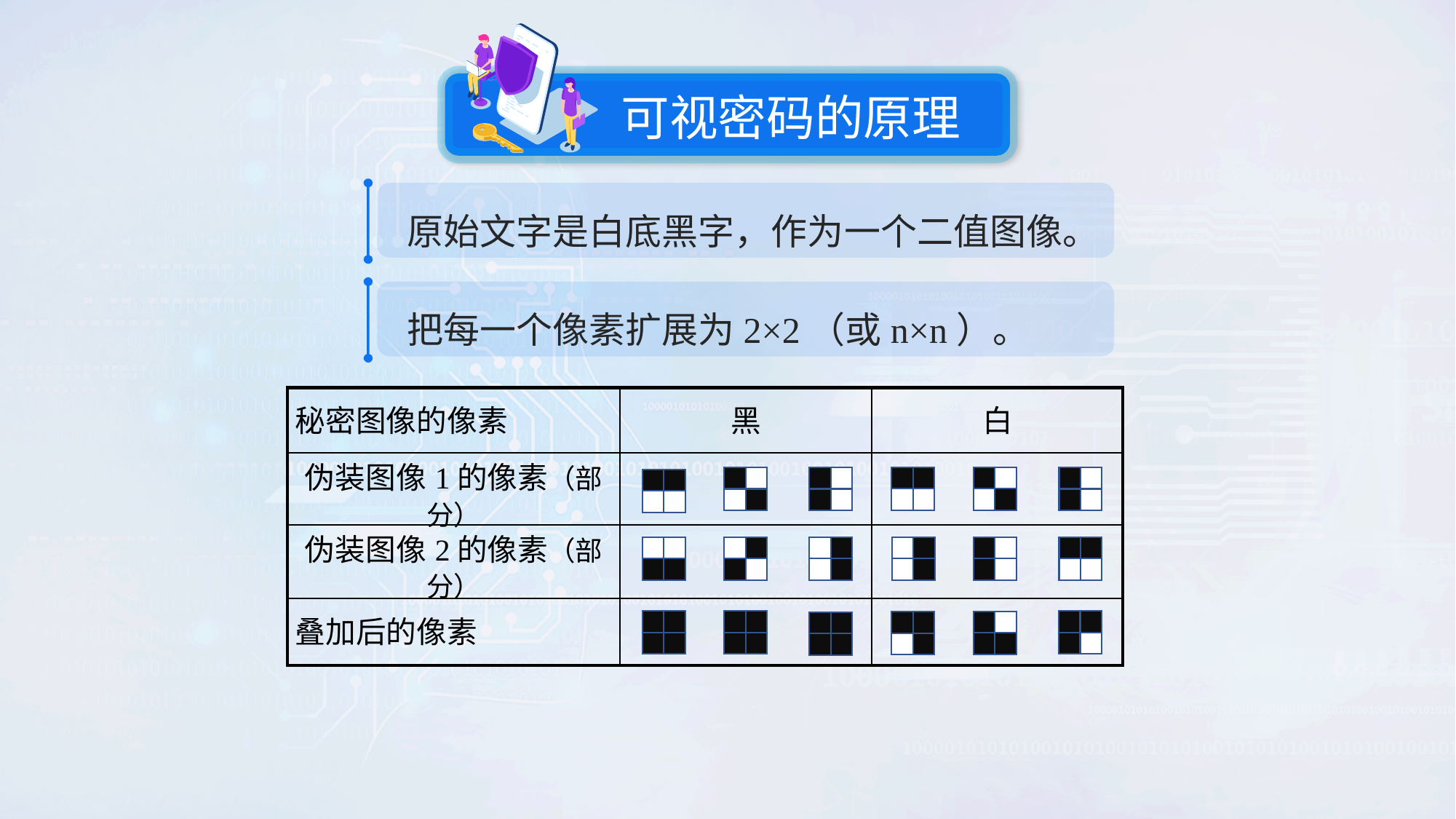

可视密码的原理

原始文字是白底黑字，作为一个二值图像。

把每一个像素扩展为2×2（或n×n）。

| 秘密图像的像素 | 黑 | 白 |
| --- | --- | --- |
| 伪装图像1的像素（部分） |  |  |
| 伪装图像2的像素（部分） |  |  |
| 叠加后的像素 |  |  |